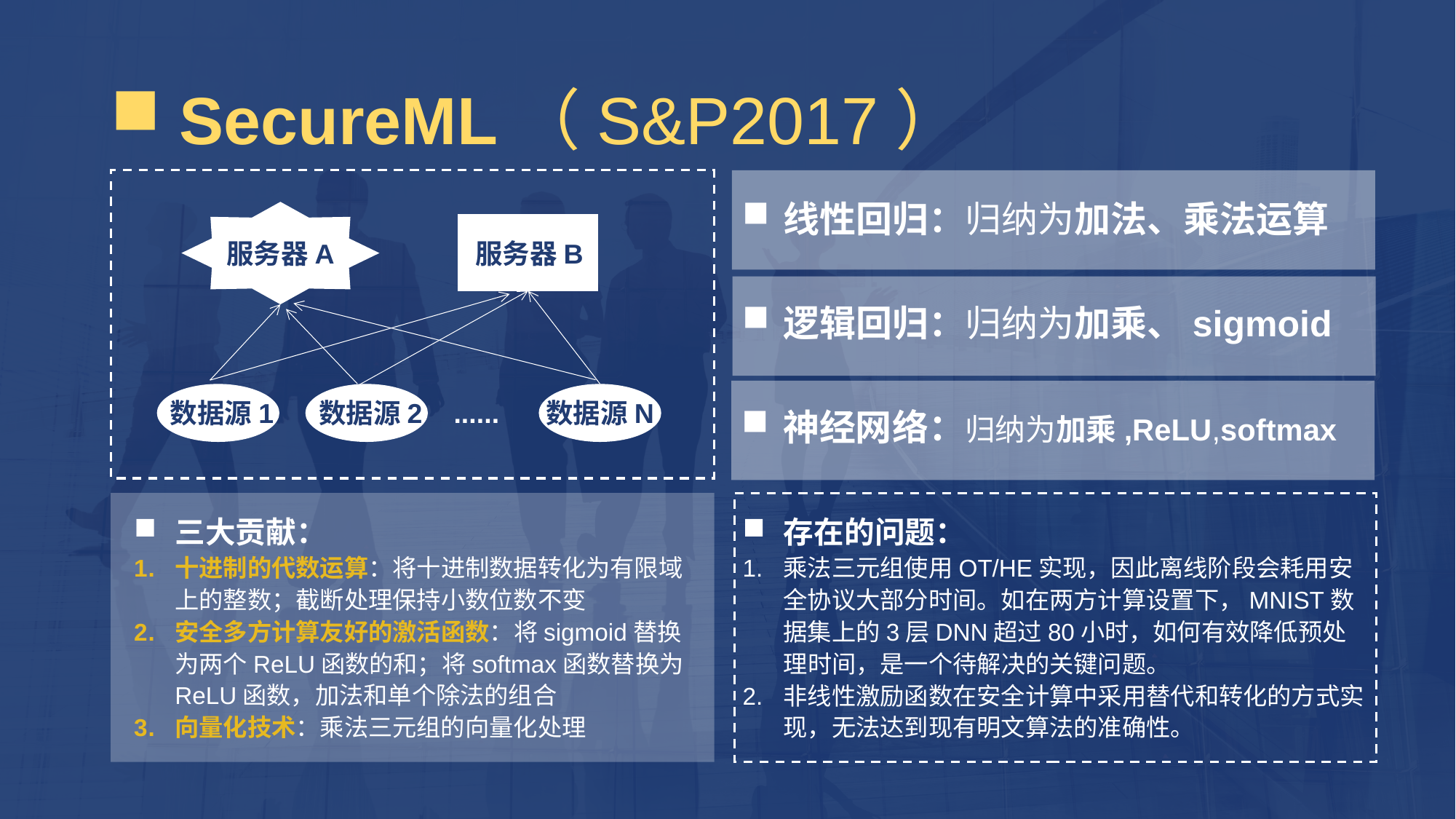

SecureML（S&P2017）

线性回归：归纳为加法、乘法运算

服务器A

服务器B

逻辑回归：归纳为加乘、sigmoid

数据源1

数据源2

数据源N
......
神经网络：归纳为加乘,ReLU,softmax

三大贡献：
十进制的代数运算：将十进制数据转化为有限域上的整数；截断处理保持小数位数不变
安全多方计算友好的激活函数：将sigmoid替换为两个ReLU函数的和；将softmax函数替换为ReLU函数，加法和单个除法的组合
向量化技术：乘法三元组的向量化处理

存在的问题：
乘法三元组使用OT/HE实现，因此离线阶段会耗用安全协议大部分时间。如在两方计算设置下，MNIST数据集上的3层DNN超过80小时，如何有效降低预处理时间，是一个待解决的关键问题。
非线性激励函数在安全计算中采用替代和转化的方式实现，无法达到现有明文算法的准确性。